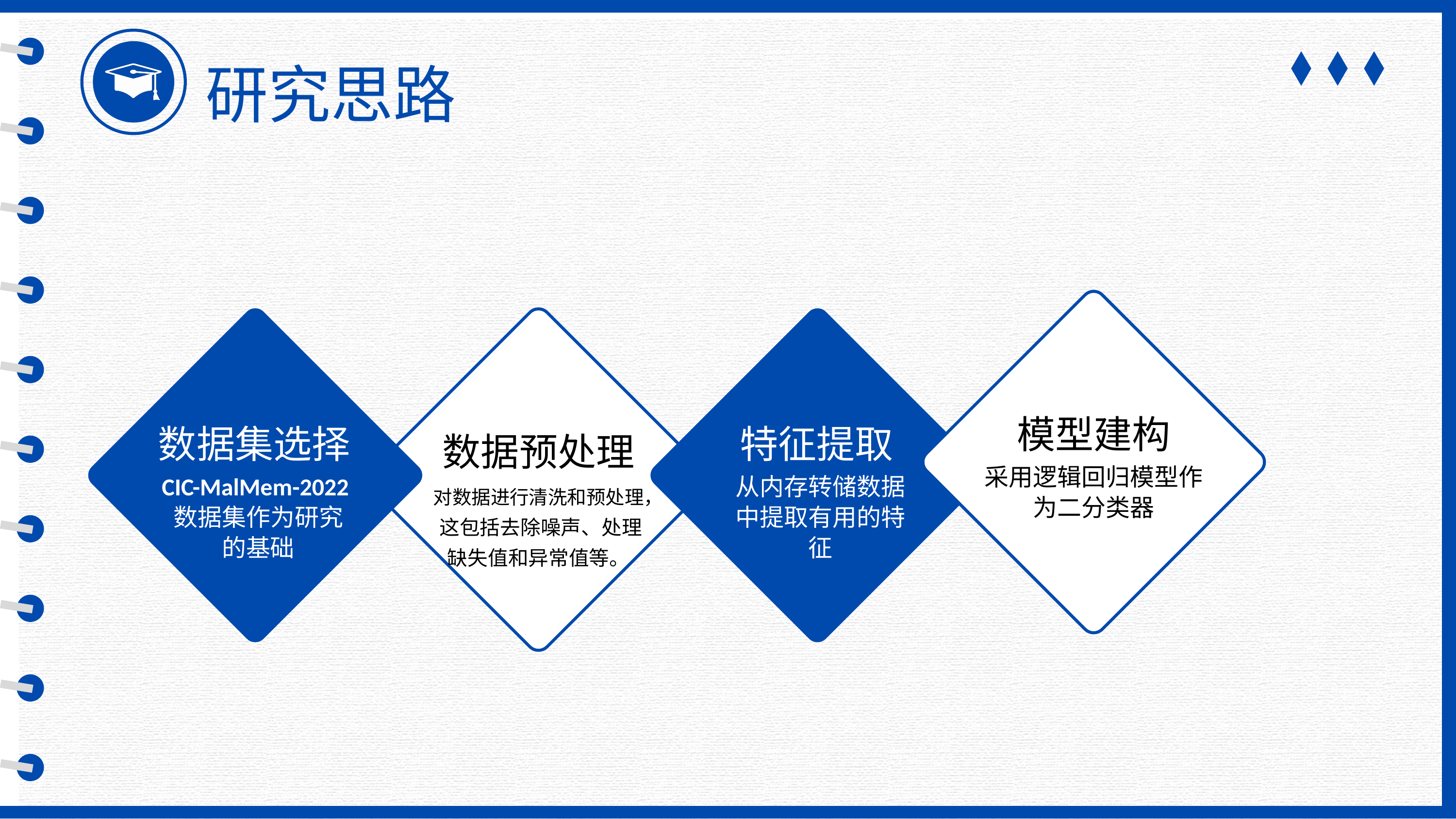

研究思路

数据集选择
CIC-MalMem-2022数据集作为研究的基础

特征提取
从内存转储数据中提取有用的特征

模型建构
采用逻辑回归模型作为二分类器

数据预处理
对数据进行清洗和预处理， 这包括去除噪声、处理缺失值和异常值等。